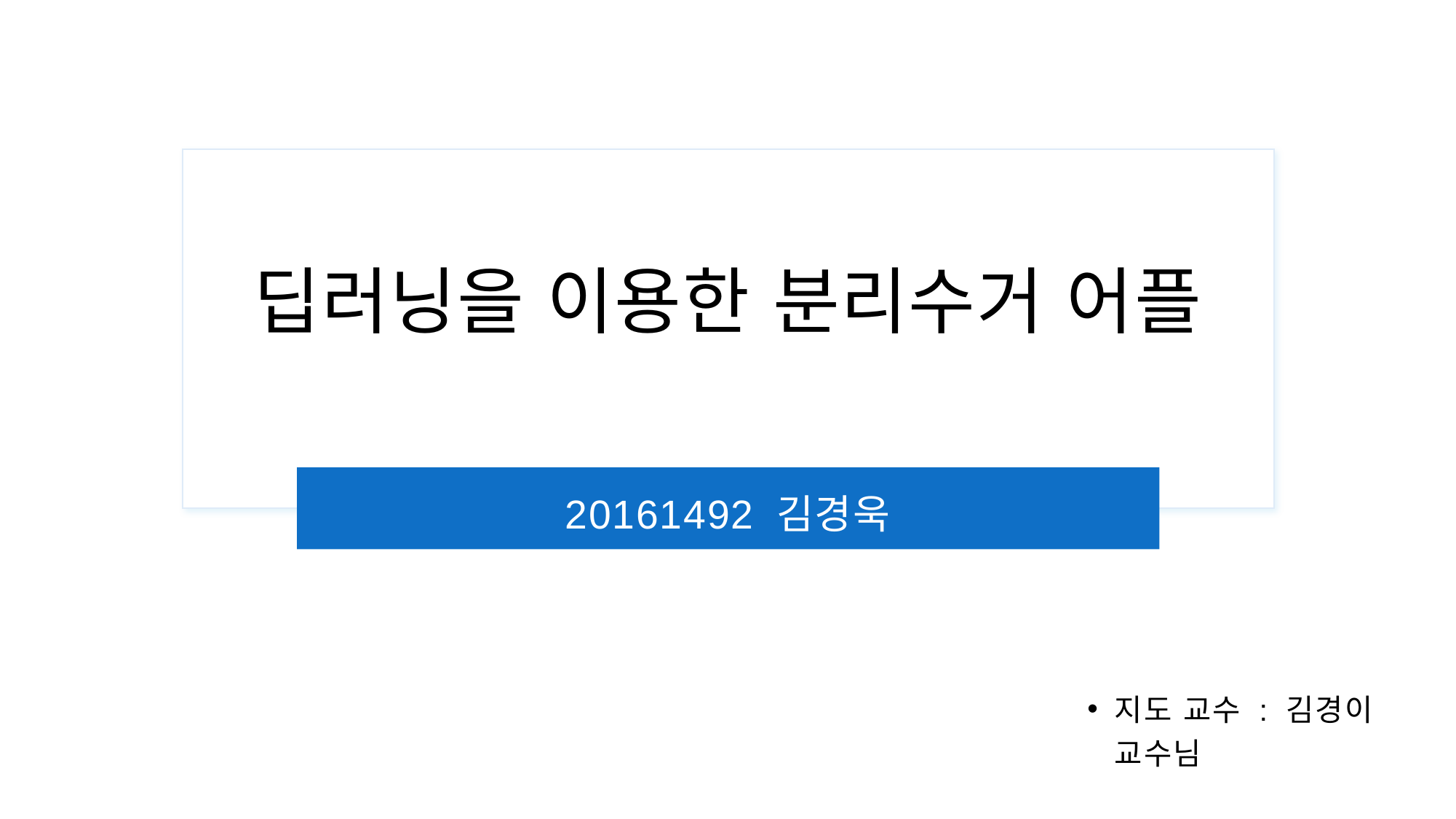

# 딥러닝을 이용한 분리수거 어플

20161492 김경욱
지도 교수 : 김경이 교수님